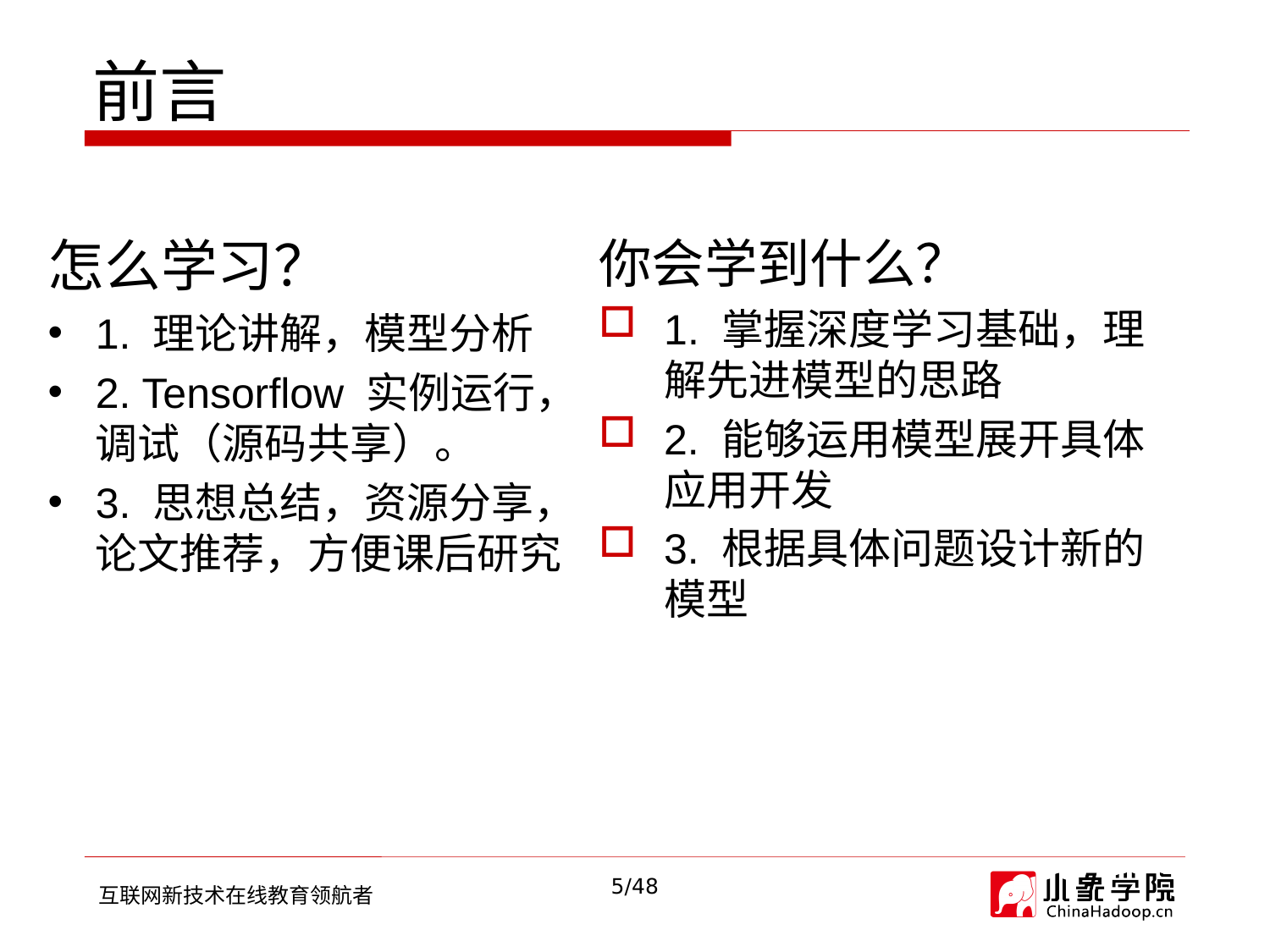

# 前言
怎么学习？
1. 理论讲解，模型分析
2. Tensorflow 实例运行，调试（源码共享）。
3. 思想总结，资源分享，论文推荐，方便课后研究

你会学到什么？
1. 掌握深度学习基础，理解先进模型的思路
2. 能够运用模型展开具体应用开发
3. 根据具体问题设计新的模型

5/48